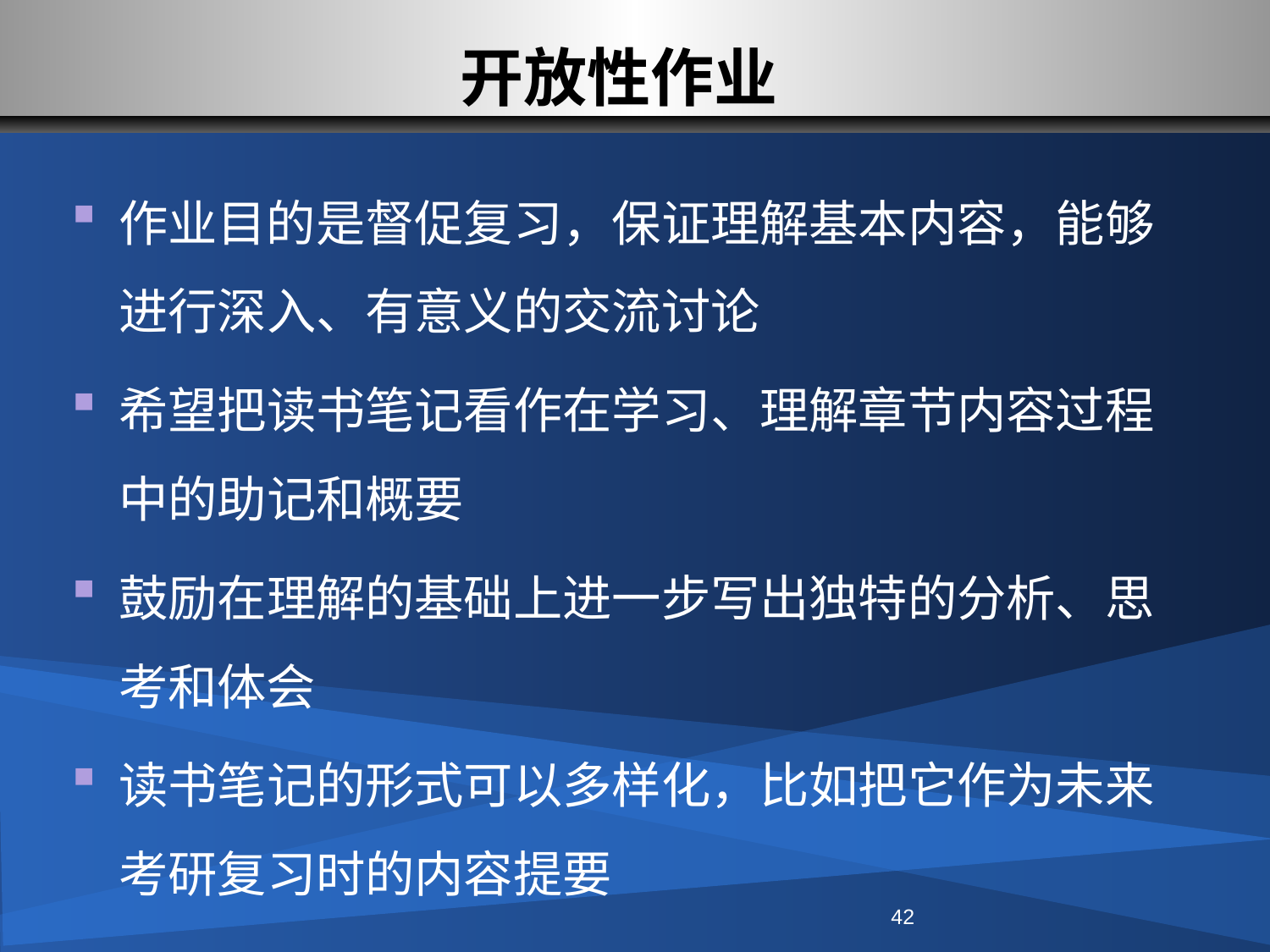

开放性作业
作业目的是督促复习，保证理解基本内容，能够进行深入、有意义的交流讨论
希望把读书笔记看作在学习、理解章节内容过程中的助记和概要
鼓励在理解的基础上进一步写出独特的分析、思考和体会
读书笔记的形式可以多样化，比如把它作为未来考研复习时的内容提要
42